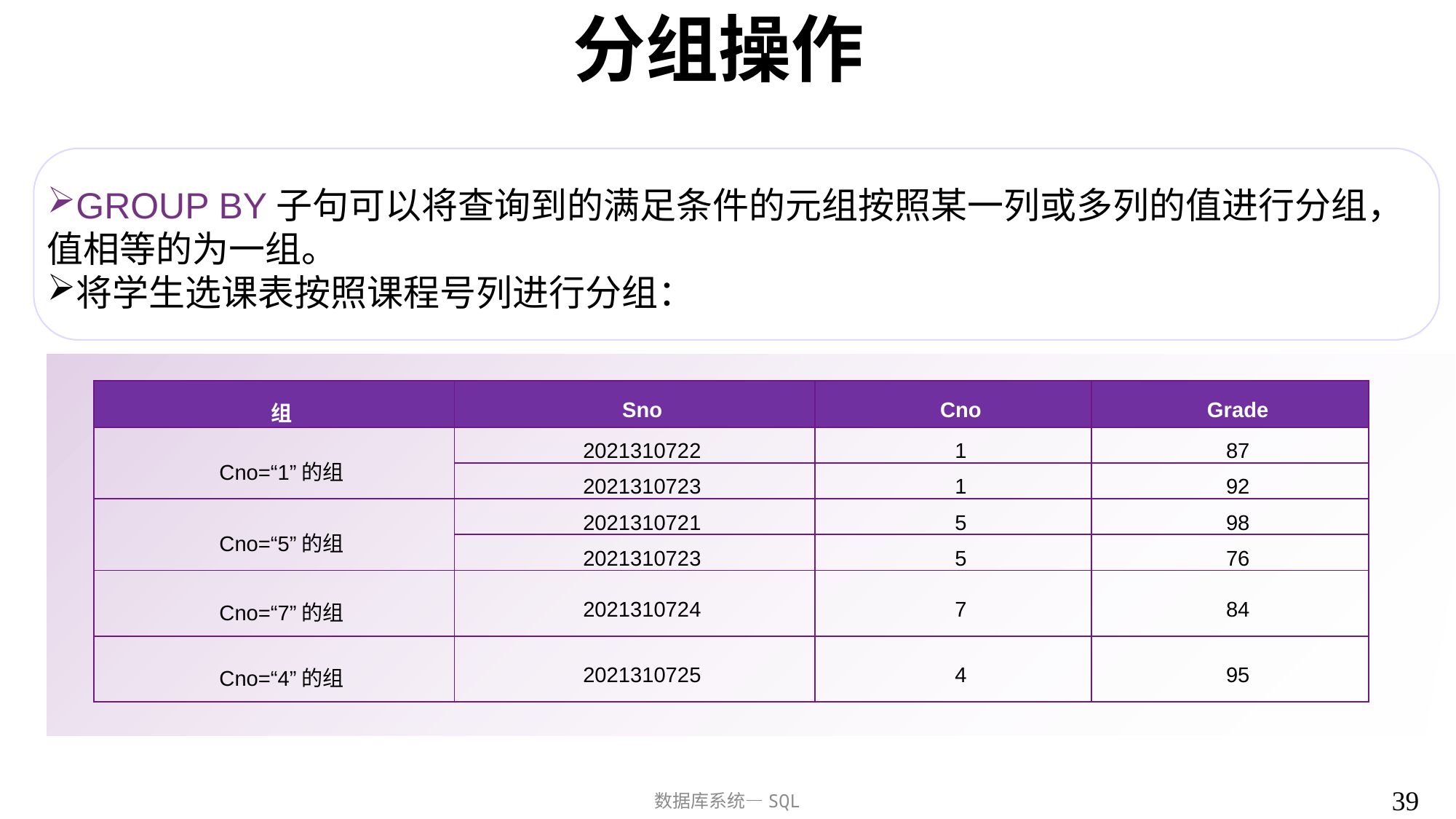

# 分组操作

GROUP BY子句可以将查询到的满足条件的元组按照某一列或多列的值进行分组，值相等的为一组。
将学生选课表按照课程号列进行分组：

| 组 | Sno | Cno | Grade |
| --- | --- | --- | --- |
| Cno=“1”的组 | 2021310722 | 1 | 87 |
|  | 2021310723 | 1 | 92 |
| Cno=“5”的组 | 2021310721 | 5 | 98 |
|  | 2021310723 | 5 | 76 |
| Cno=“7”的组 | 2021310724 | 7 | 84 |
| Cno=“4”的组 | 2021310725 | 4 | 95 |
39
数据库系统—SQL